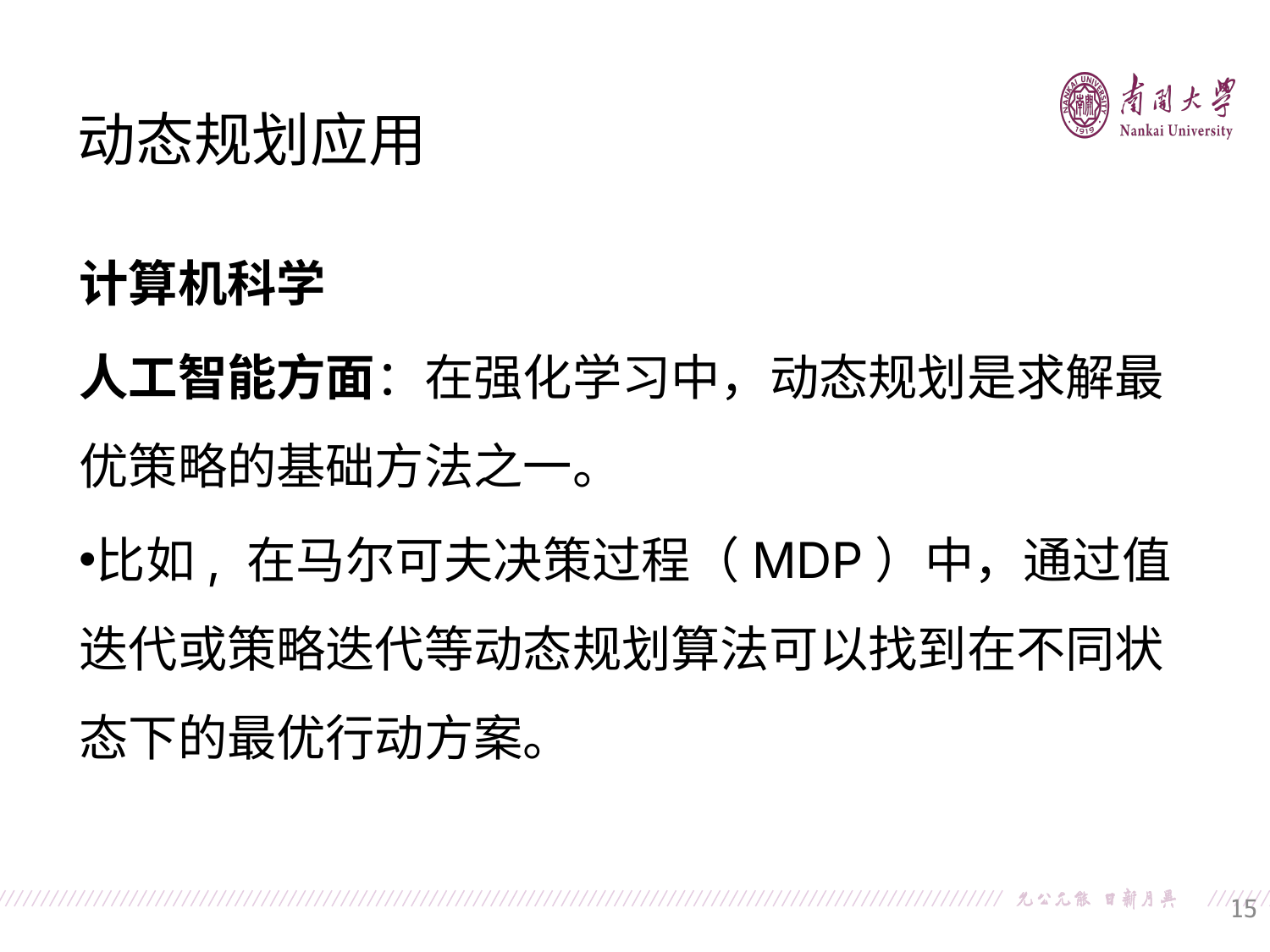

动态规划应用
计算机科学
人工智能方面：在强化学习中，动态规划是求解最优策略的基础方法之一。
比如, 在马尔可夫决策过程（MDP）中，通过值迭代或策略迭代等动态规划算法可以找到在不同状态下的最优行动方案。
15